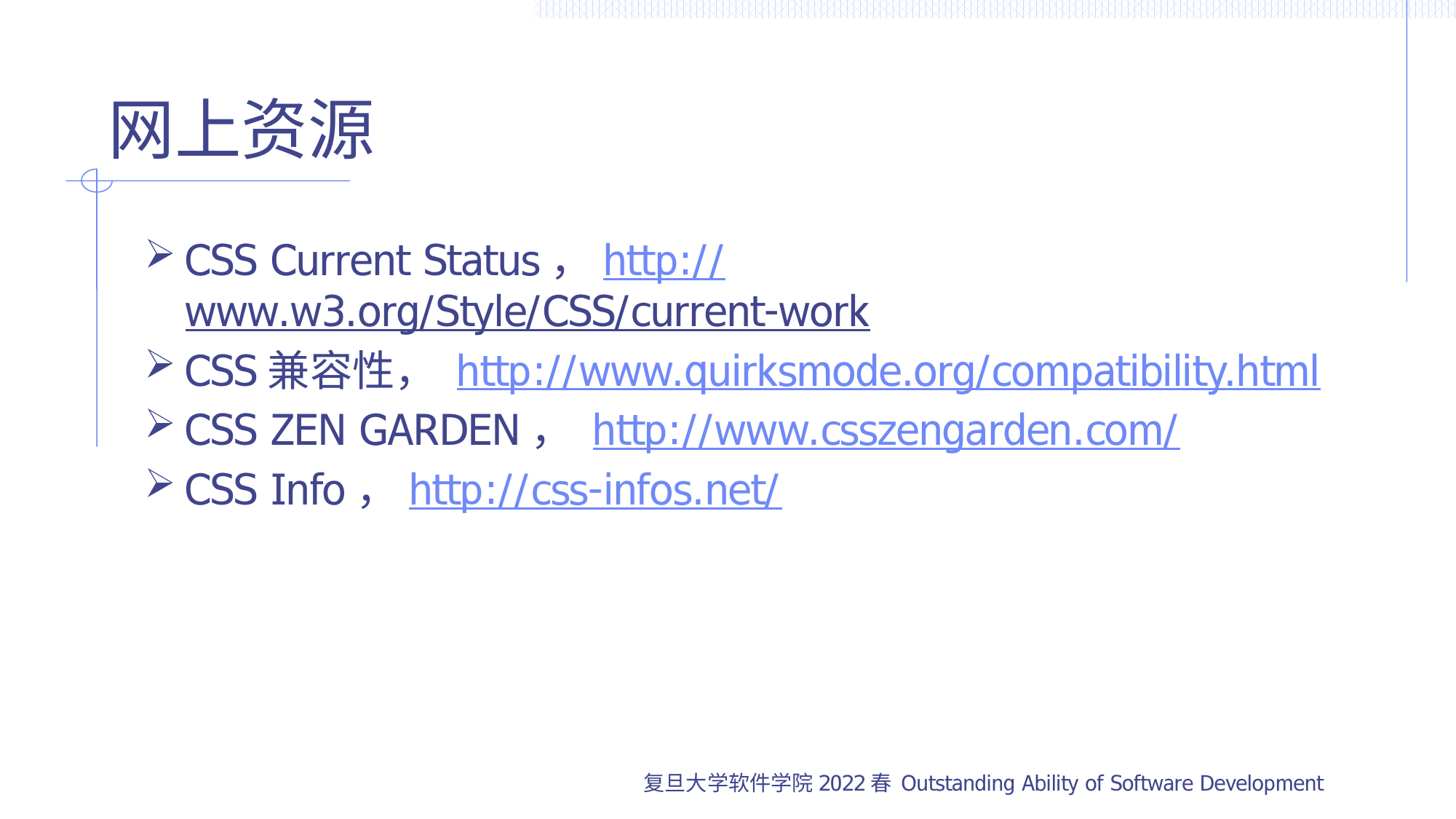

# 网上资源
CSS Current Status，http://www.w3.org/Style/CSS/current-work
CSS兼容性， http://www.quirksmode.org/compatibility.html
CSS ZEN GARDEN， http://www.csszengarden.com/
CSS Info，http://css-infos.net/